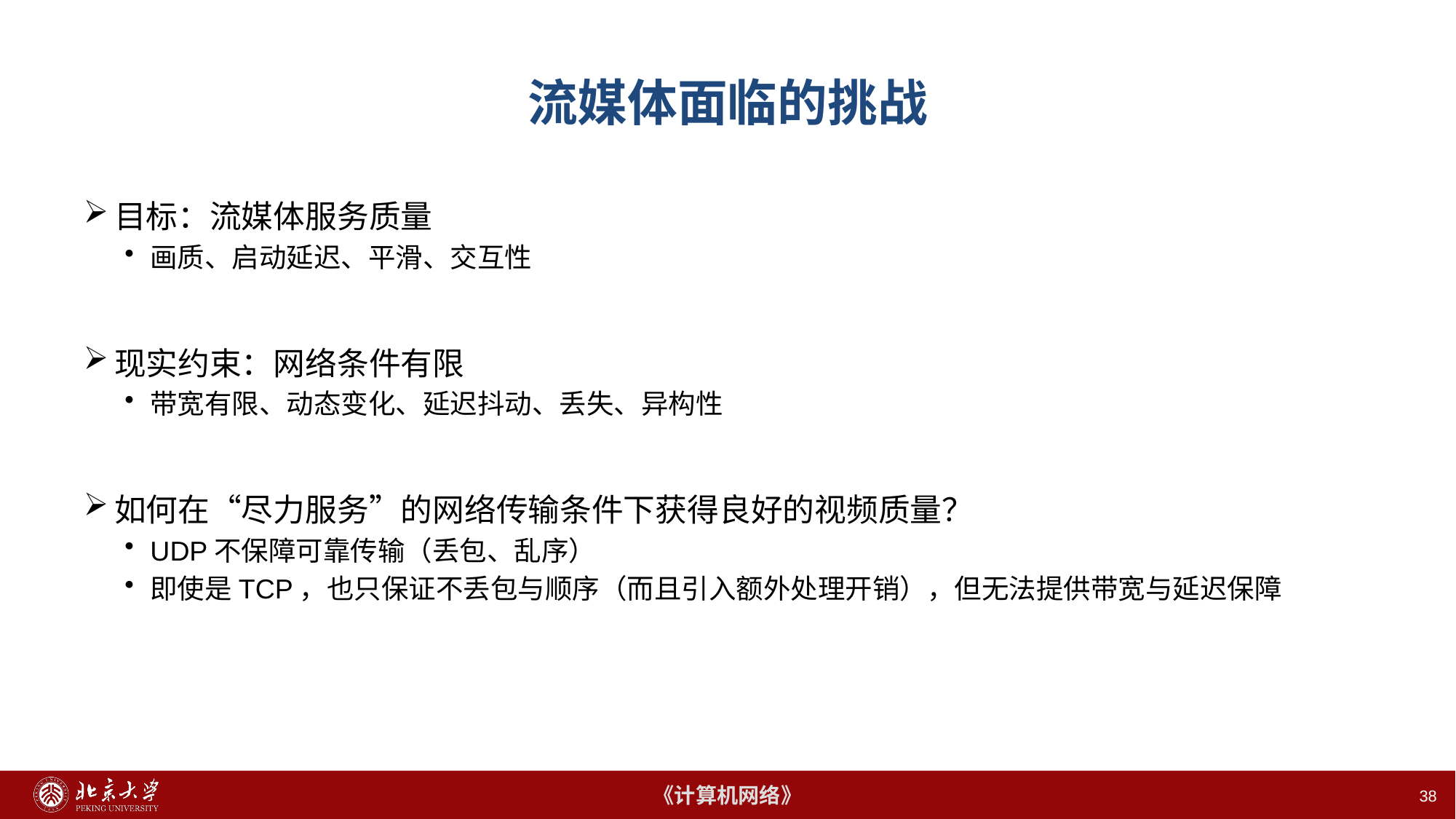

# 流媒体面临的挑战
目标：流媒体服务质量
画质、启动延迟、平滑、交互性

现实约束：网络条件有限
带宽有限、动态变化、延迟抖动、丢失、异构性

如何在“尽力服务”的网络传输条件下获得良好的视频质量？
UDP不保障可靠传输（丢包、乱序）
即使是TCP，也只保证不丢包与顺序（而且引入额外处理开销），但无法提供带宽与延迟保障
38